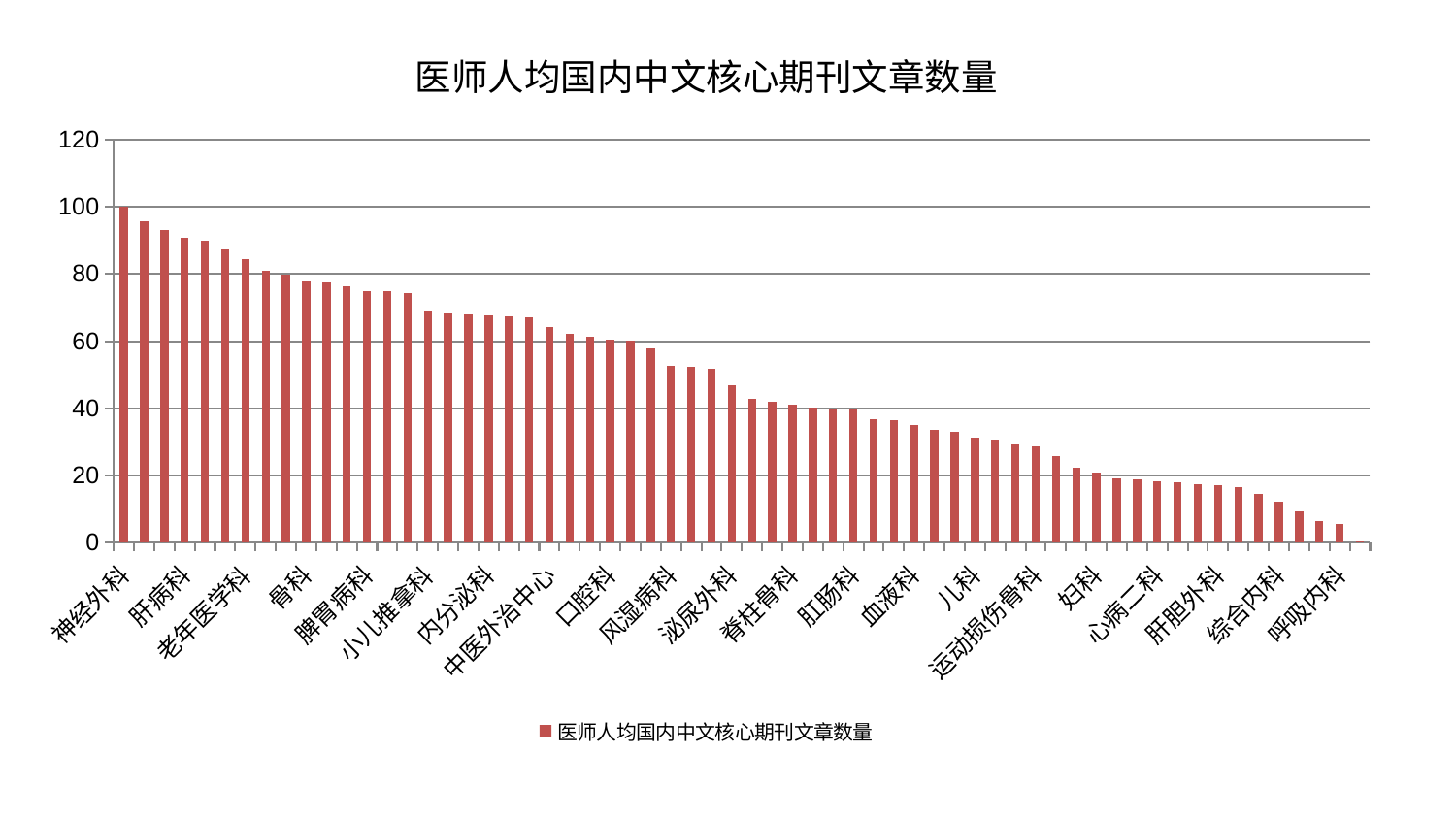

### Chart: 医师人均国内中文核心期刊文章数量

| Category | 医师人均国内中文核心期刊文章数量 |
|---|---|
| 神经外科 | 100.0 |
| 眼科 | 95.77462836580149 |
| 消化内科 | 93.11713500454071 |
| 肝病科 | 90.70600156019101 |
| 皮肤科 | 89.90843894690849 |
| 美容皮肤科 | 87.2656001961553 |
| 老年医学科 | 84.47050462358611 |
| 针灸科 | 81.0958493339416 |
| 心病一科 | 79.83824495883951 |
| 骨科 | 77.90817303264225 |
| 微创骨科 | 77.63357913293997 |
| 东区肾病科 | 76.45178999565098 |
| 脾胃病科 | 75.00451849066292 |
| 治未病中心 | 74.84129868972197 |
| 中医经典科 | 74.2123728358677 |
| 小儿推拿科 | 69.00275204212124 |
| 脑病三科 | 68.18364704901072 |
| 东区重症医学科 | 67.84932655259179 |
| 内分泌科 | 67.83009919464254 |
| 妇二科 | 67.32009865596355 |
| 脑病二科 | 67.12022114238583 |
| 中医外治中心 | 64.34345039383798 |
| 重症医学科 | 62.302607400572064 |
| 关节骨科 | 61.43766509928259 |
| 口腔科 | 60.375022804461196 |
| 心病三科 | 60.20429390050232 |
| 推拿科 | 58.003242265233446 |
| 风湿病科 | 52.56199623623238 |
| 康复科 | 52.257949028222086 |
| 身心医学科 | 51.86519587546326 |
| 泌尿外科 | 46.85401477651668 |
| 肾病科 | 42.94959608537367 |
| 耳鼻喉科 | 41.87056370664773 |
| 脊柱骨科 | 41.01823046084022 |
| 乳腺甲状腺外科 | 40.139539041634634 |
| 脑病一科 | 39.97087216446052 |
| 肛肠科 | 39.82222390994033 |
| 心病四科 | 36.64210336201802 |
| 男科 | 36.375045636601676 |
| 血液科 | 34.987949078181096 |
| 心血管内科 | 33.6571658231902 |
| 小儿骨科 | 33.11322977644932 |
| 儿科 | 31.302050271096668 |
| 显微骨科 | 30.75478968772455 |
| 肿瘤内科 | 29.214416120012967 |
| 运动损伤骨科 | 28.577298951672592 |
| 周围血管科 | 25.90449867286081 |
| 神经内科 | 22.242288814976323 |
| 妇科 | 20.839252269079932 |
| 西区重症医学科 | 19.13546188393189 |
| 妇科妇二科合并 | 18.772934040962674 |
| 心病二科 | 18.23454750824889 |
| 肾脏内科 | 18.086097709055768 |
| 医院 | 17.34943235513905 |
| 肝胆外科 | 17.11430218707141 |
| 胸外科 | 16.467417670807848 |
| 产科 | 14.494227458285216 |
| 综合内科 | 12.083622047696858 |
| 普通外科 | 9.381744623995948 |
| 脾胃科消化科合并 | 6.42145127603169 |
| 呼吸内科 | 5.602264225451258 |
| 创伤骨科 | 0.6367478895163551 |
202